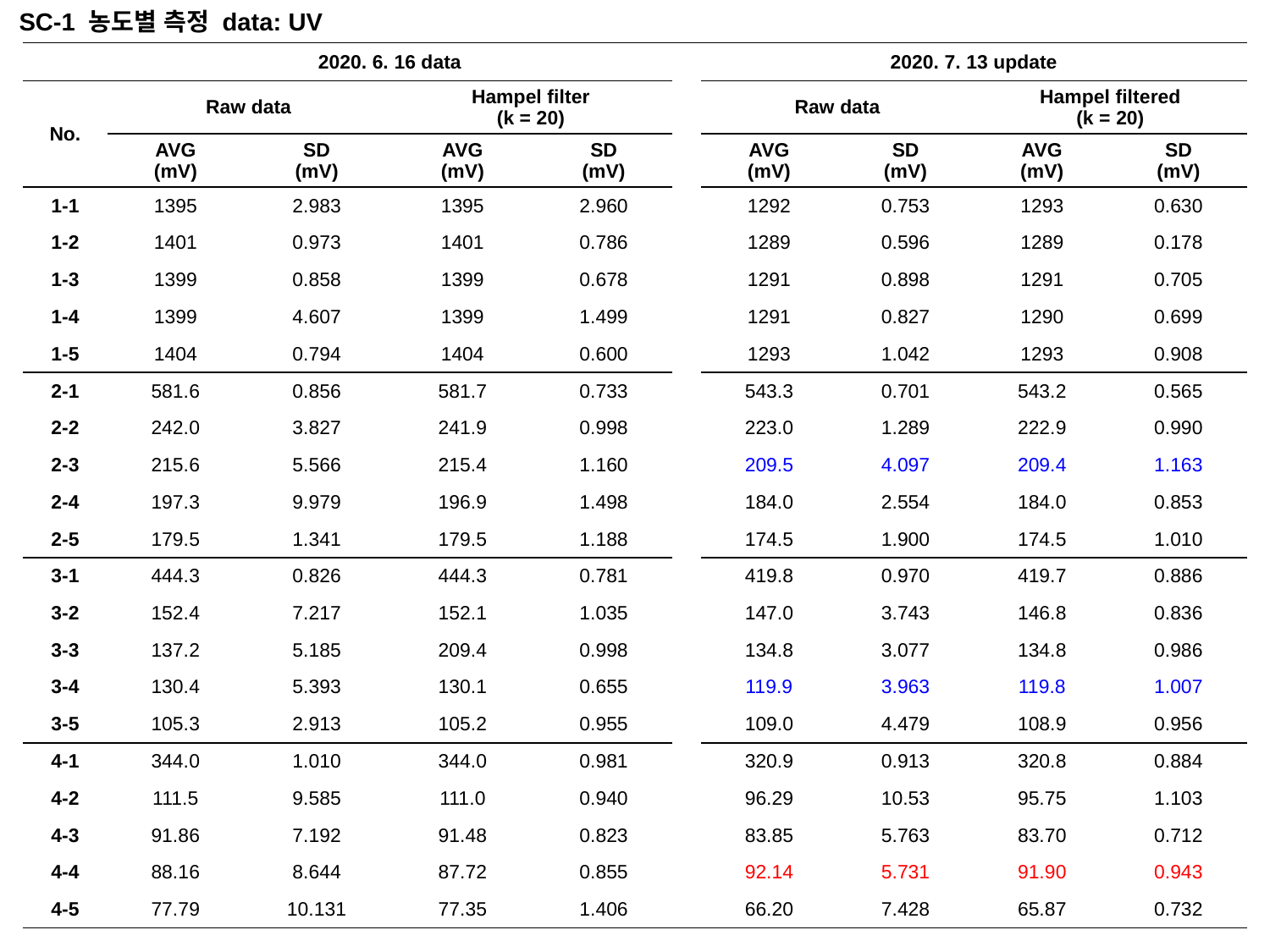

SC-1 농도별 측정 data: UV
|  | 2020. 6. 16 data |  |  |  |  | 2020. 7. 13 update |  |  |  |
| --- | --- | --- | --- | --- | --- | --- | --- | --- | --- |
| No. | Raw data |  | Hampel filter (k = 20) |  |  | Raw data |  | Hampel filtered (k = 20) |  |
|  | AVG (mV) | SD (mV) | AVG (mV) | SD (mV) |  | AVG (mV) | SD (mV) | AVG (mV) | SD (mV) |
| 1-1 | 1395 | 2.983 | 1395 | 2.960 |  | 1292 | 0.753 | 1293 | 0.630 |
| 1-2 | 1401 | 0.973 | 1401 | 0.786 |  | 1289 | 0.596 | 1289 | 0.178 |
| 1-3 | 1399 | 0.858 | 1399 | 0.678 |  | 1291 | 0.898 | 1291 | 0.705 |
| 1-4 | 1399 | 4.607 | 1399 | 1.499 |  | 1291 | 0.827 | 1290 | 0.699 |
| 1-5 | 1404 | 0.794 | 1404 | 0.600 |  | 1293 | 1.042 | 1293 | 0.908 |
| 2-1 | 581.6 | 0.856 | 581.7 | 0.733 |  | 543.3 | 0.701 | 543.2 | 0.565 |
| 2-2 | 242.0 | 3.827 | 241.9 | 0.998 |  | 223.0 | 1.289 | 222.9 | 0.990 |
| 2-3 | 215.6 | 5.566 | 215.4 | 1.160 |  | 209.5 | 4.097 | 209.4 | 1.163 |
| 2-4 | 197.3 | 9.979 | 196.9 | 1.498 |  | 184.0 | 2.554 | 184.0 | 0.853 |
| 2-5 | 179.5 | 1.341 | 179.5 | 1.188 |  | 174.5 | 1.900 | 174.5 | 1.010 |
| 3-1 | 444.3 | 0.826 | 444.3 | 0.781 |  | 419.8 | 0.970 | 419.7 | 0.886 |
| 3-2 | 152.4 | 7.217 | 152.1 | 1.035 |  | 147.0 | 3.743 | 146.8 | 0.836 |
| 3-3 | 137.2 | 5.185 | 209.4 | 0.998 |  | 134.8 | 3.077 | 134.8 | 0.986 |
| 3-4 | 130.4 | 5.393 | 130.1 | 0.655 |  | 119.9 | 3.963 | 119.8 | 1.007 |
| 3-5 | 105.3 | 2.913 | 105.2 | 0.955 |  | 109.0 | 4.479 | 108.9 | 0.956 |
| 4-1 | 344.0 | 1.010 | 344.0 | 0.981 |  | 320.9 | 0.913 | 320.8 | 0.884 |
| 4-2 | 111.5 | 9.585 | 111.0 | 0.940 |  | 96.29 | 10.53 | 95.75 | 1.103 |
| 4-3 | 91.86 | 7.192 | 91.48 | 0.823 |  | 83.85 | 5.763 | 83.70 | 0.712 |
| 4-4 | 88.16 | 8.644 | 87.72 | 0.855 |  | 92.14 | 5.731 | 91.90 | 0.943 |
| 4-5 | 77.79 | 10.131 | 77.35 | 1.406 |  | 66.20 | 7.428 | 65.87 | 0.732 |